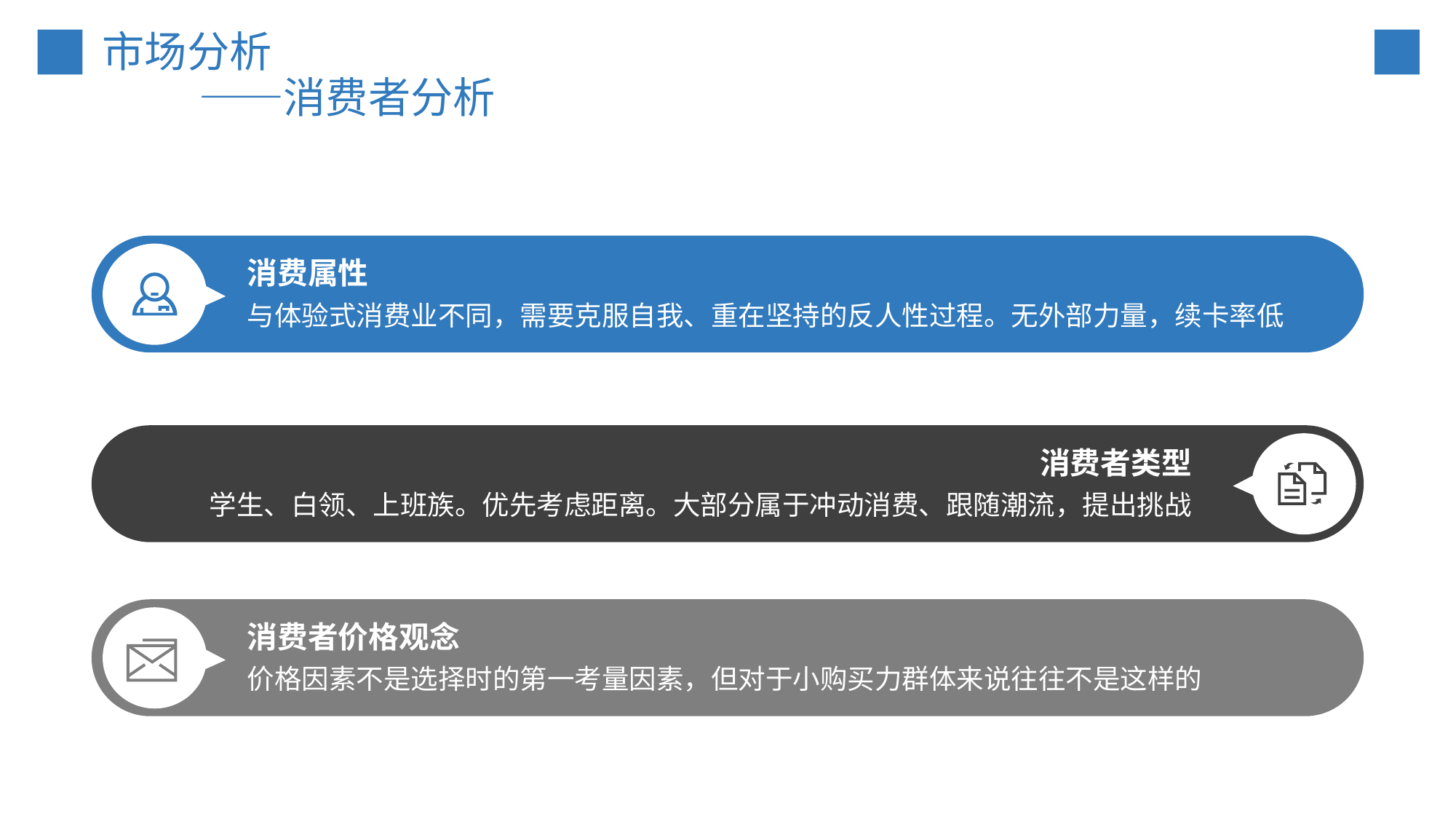

市场分析
                                  ——消费者分析

消费属性

与体验式消费业不同，需要克服自我、重在坚持的反人性过程。无外部力量，续卡率低

消费者类型

学生、白领、上班族。优先考虑距离。大部分属于冲动消费、跟随潮流，提出挑战

消费者价格观念

价格因素不是选择时的第一考量因素，但对于小购买力群体来说往往不是这样的